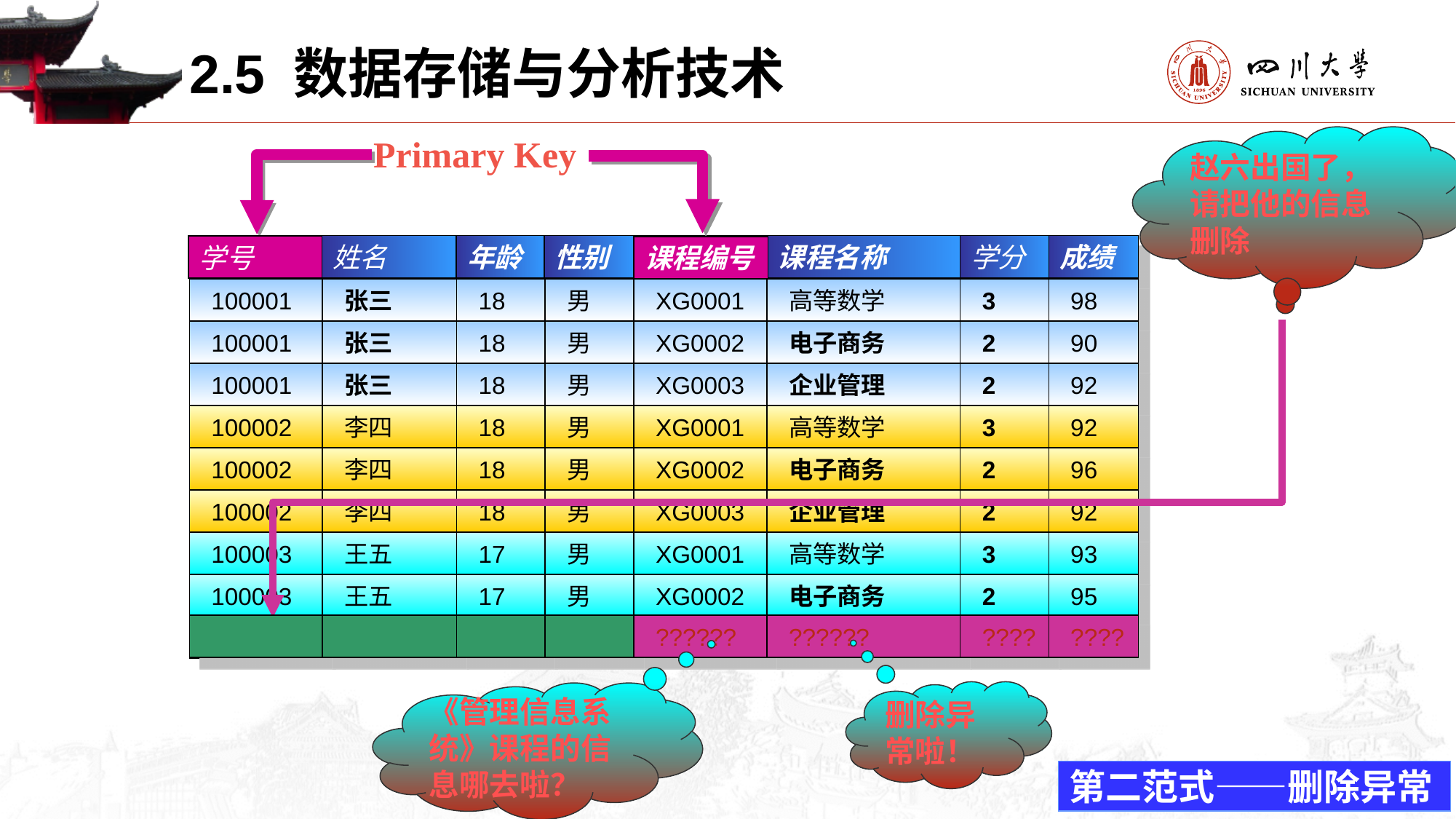

2.5 数据存储与分析技术

Primary Key
赵六出国了，请把他的信息删除

学号
姓名
年龄
性别
课程编号
课程名称
学分
成绩
学号
课程编号
100001
张三
18
男
XG0001
高等数学
3
98

100001
张三
18
男
XG0002
电子商务
2
90
100001
张三
18
男
XG0003
企业管理
2
92
100002
李四
18
男
XG0001
高等数学
3
92
100002
李四
18
男
XG0002
电子商务
2
96
100002
李四
18
男
XG0003
企业管理
2
92
100003
王五
17
男
XG0001
高等数学
3
93
100003
王五
17
男
XG0002
电子商务
2
95

??????
??????
????
????
100004
赵六
17
男
XG0004
管理信息系统
3
90
删除异常啦！
《管理信息系统》课程的信息哪去啦？
第二范式——删除异常